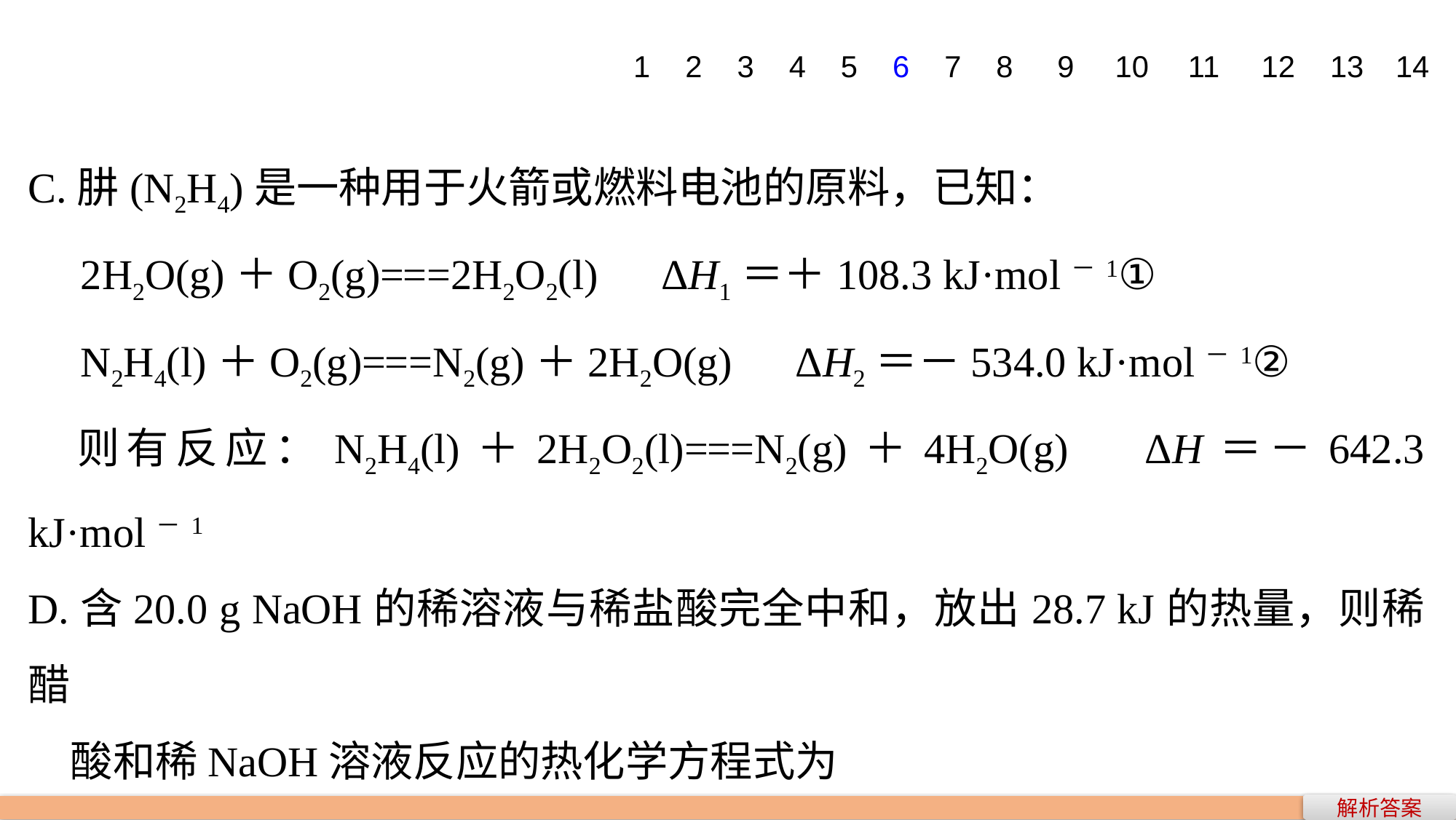

1
2
3
4
5
6
7
8
9
10
11
12
13
14
C.肼(N2H4)是一种用于火箭或燃料电池的原料，已知：
　2H2O(g)＋O2(g)===2H2O2(l)　ΔH1＝＋108.3 kJ·mol－1①
　N2H4(l)＋O2(g)===N2(g)＋2H2O(g)　ΔH2＝－534.0 kJ·mol－1②
　则有反应：N2H4(l)＋2H2O2(l)===N2(g)＋4H2O(g)　ΔH＝－642.3 kJ·mol－1
D.含20.0 g NaOH的稀溶液与稀盐酸完全中和，放出28.7 kJ的热量，则稀醋
　酸和稀NaOH溶液反应的热化学方程式为
　NaOH(aq)＋CH3COOH(aq)===CH3COONa(aq)＋H2O(l)
　ΔH＝－57.4 kJ·mol－1
解析答案